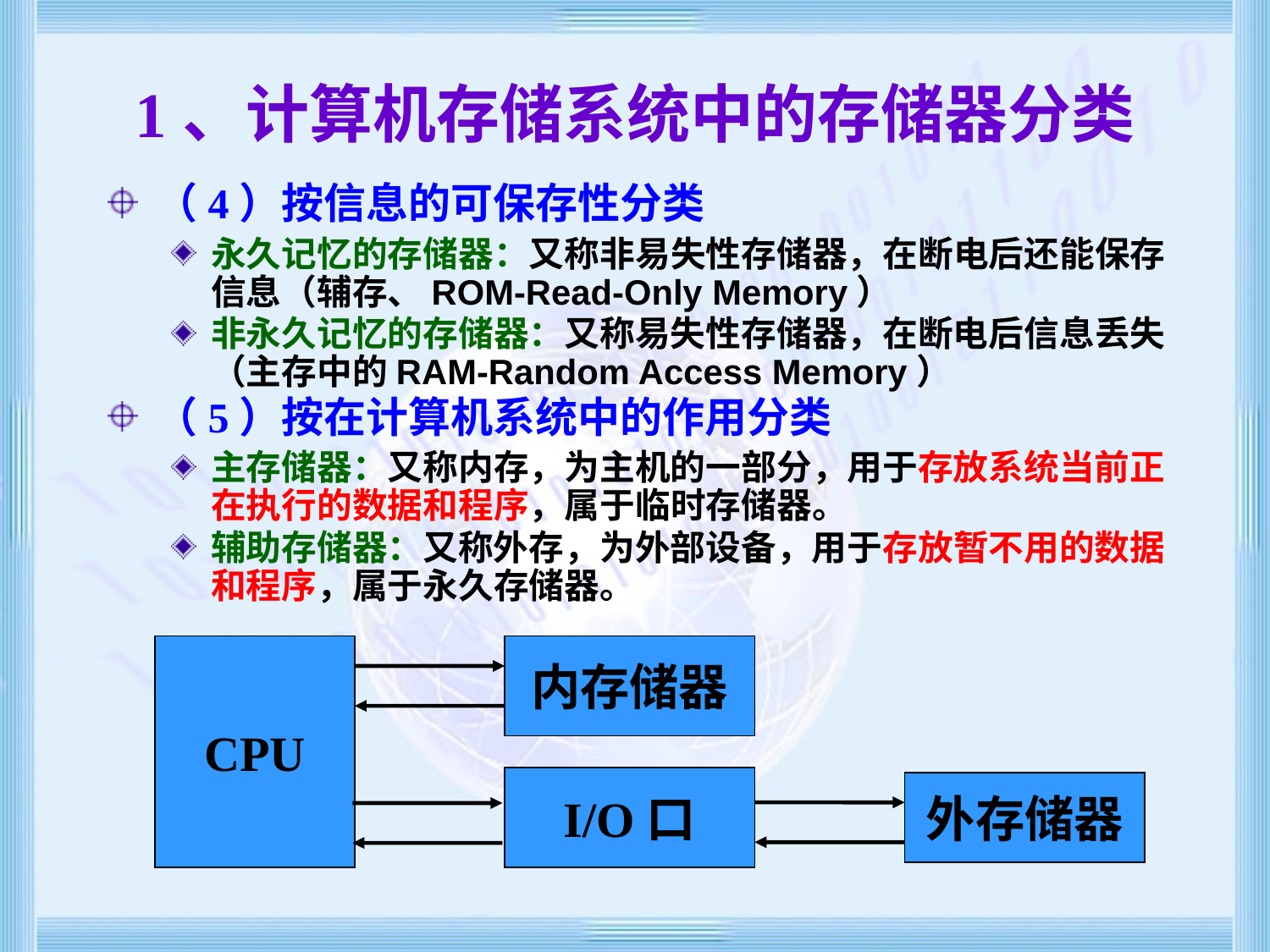

# 1、计算机存储系统中的存储器分类
（4）按信息的可保存性分类
永久记忆的存储器：又称非易失性存储器，在断电后还能保存信息（辅存、ROM-Read-Only Memory）
非永久记忆的存储器：又称易失性存储器，在断电后信息丢失（主存中的RAM-Random Access Memory）
（5）按在计算机系统中的作用分类
主存储器：又称内存，为主机的一部分，用于存放系统当前正在执行的数据和程序，属于临时存储器。
辅助存储器：又称外存，为外部设备，用于存放暂不用的数据和程序，属于永久存储器。
CPU
内存储器

I/O口
外存储器

4